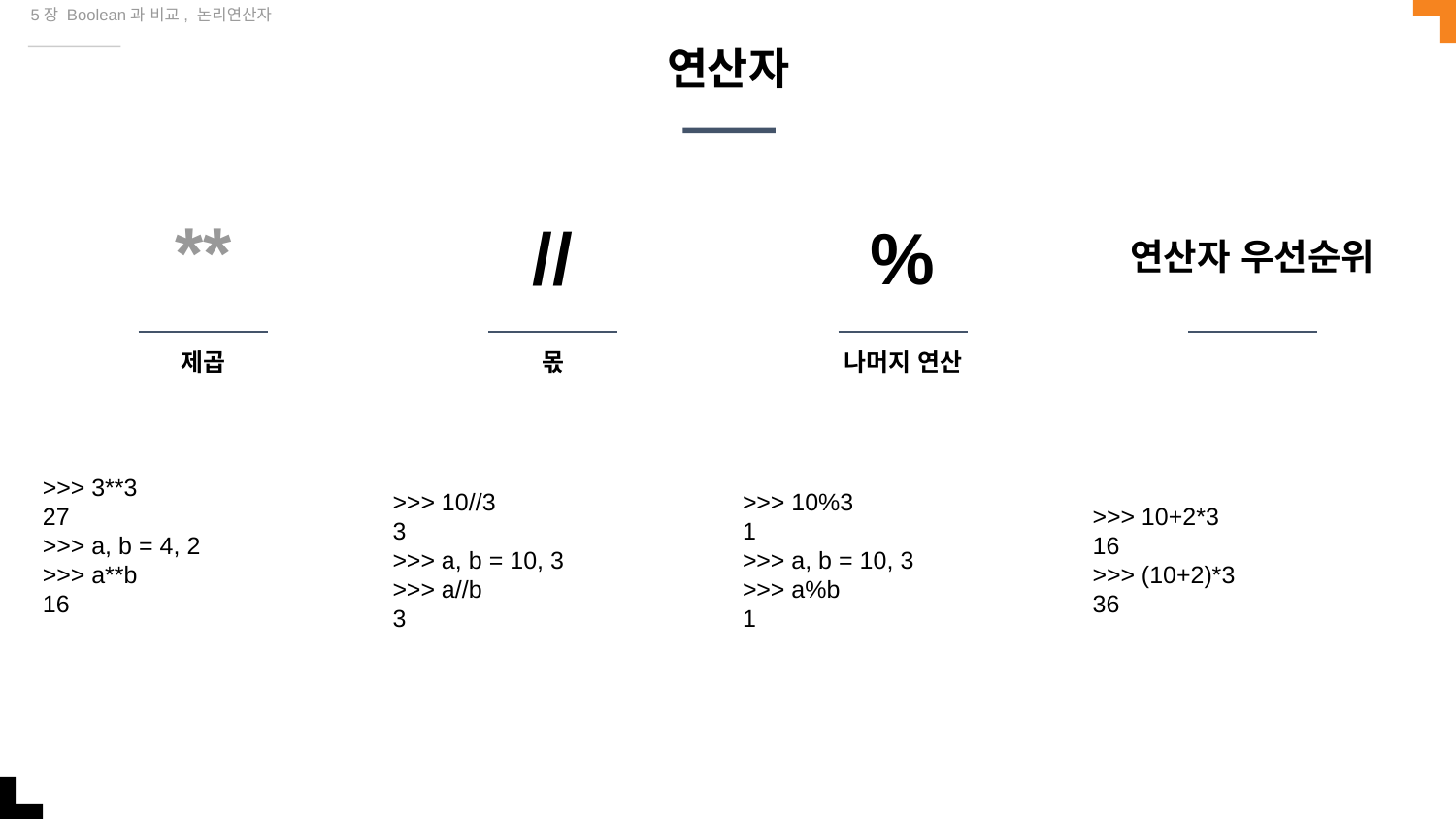

5장 Boolean과 비교, 논리연산자
# 연산자
**
//
%
연산자 우선순위
제곱
몫
나머지 연산
>>> 3**3
27
>>> a, b = 4, 2
>>> a**b
16

>>> 10//3
3
>>> a, b = 10, 3
>>> a//b
3
>>> 10%3
1
>>> a, b = 10, 3
>>> a%b
1
>>> 10+2*3
16
>>> (10+2)*3
36